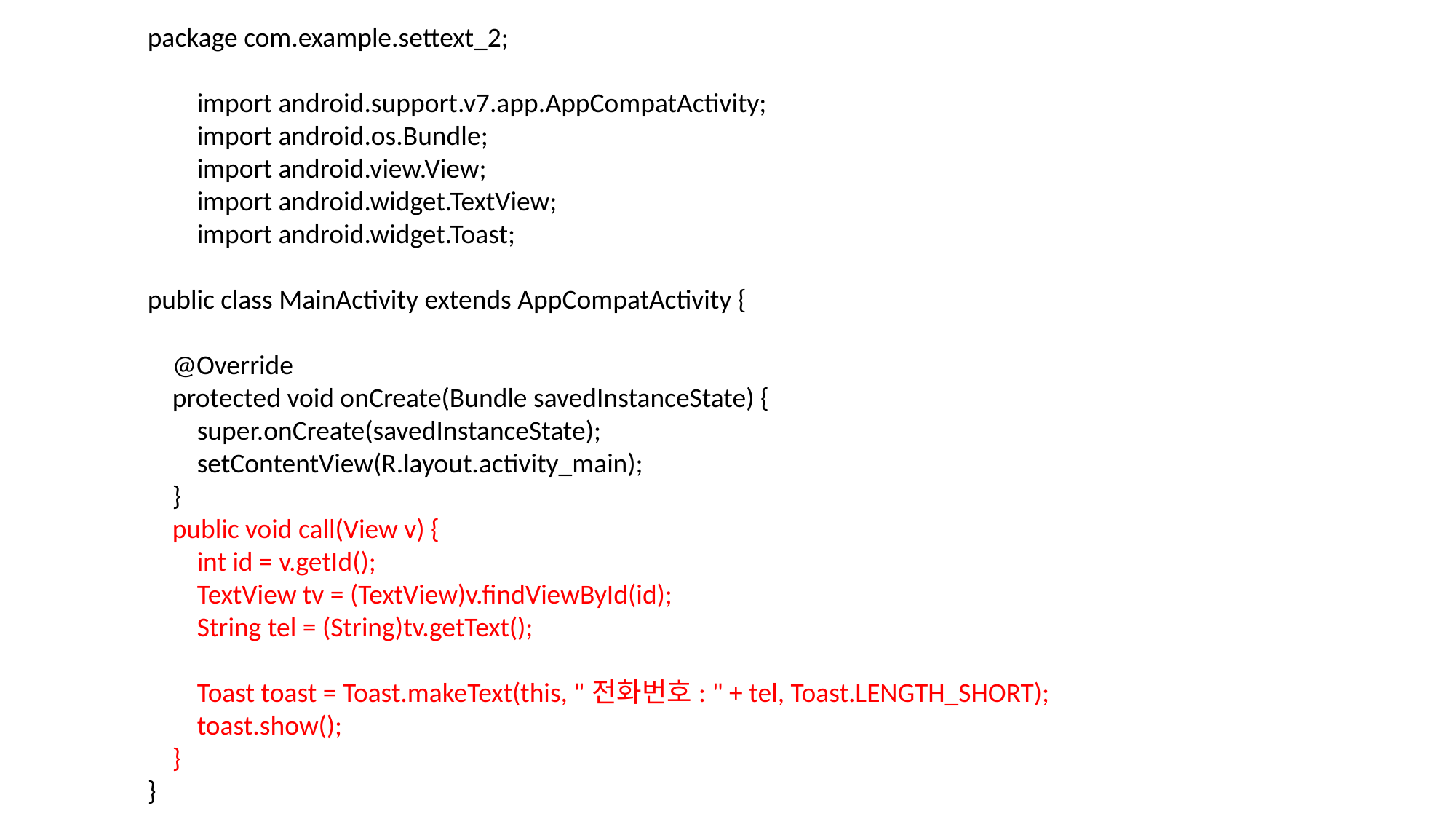

package com.example.settext_2;

        import android.support.v7.app.AppCompatActivity;
        import android.os.Bundle;
        import android.view.View;
        import android.widget.TextView;
        import android.widget.Toast;

public class MainActivity extends AppCompatActivity {

    @Override
    protected void onCreate(Bundle savedInstanceState) {
        super.onCreate(savedInstanceState);
        setContentView(R.layout.activity_main);
    }
    public void call(View v) {
        int id = v.getId();
        TextView tv = (TextView)v.findViewById(id);
        String tel = (String)tv.getText();

        Toast toast = Toast.makeText(this, "전화번호: " + tel, Toast.LENGTH_SHORT);
        toast.show();
    }
}